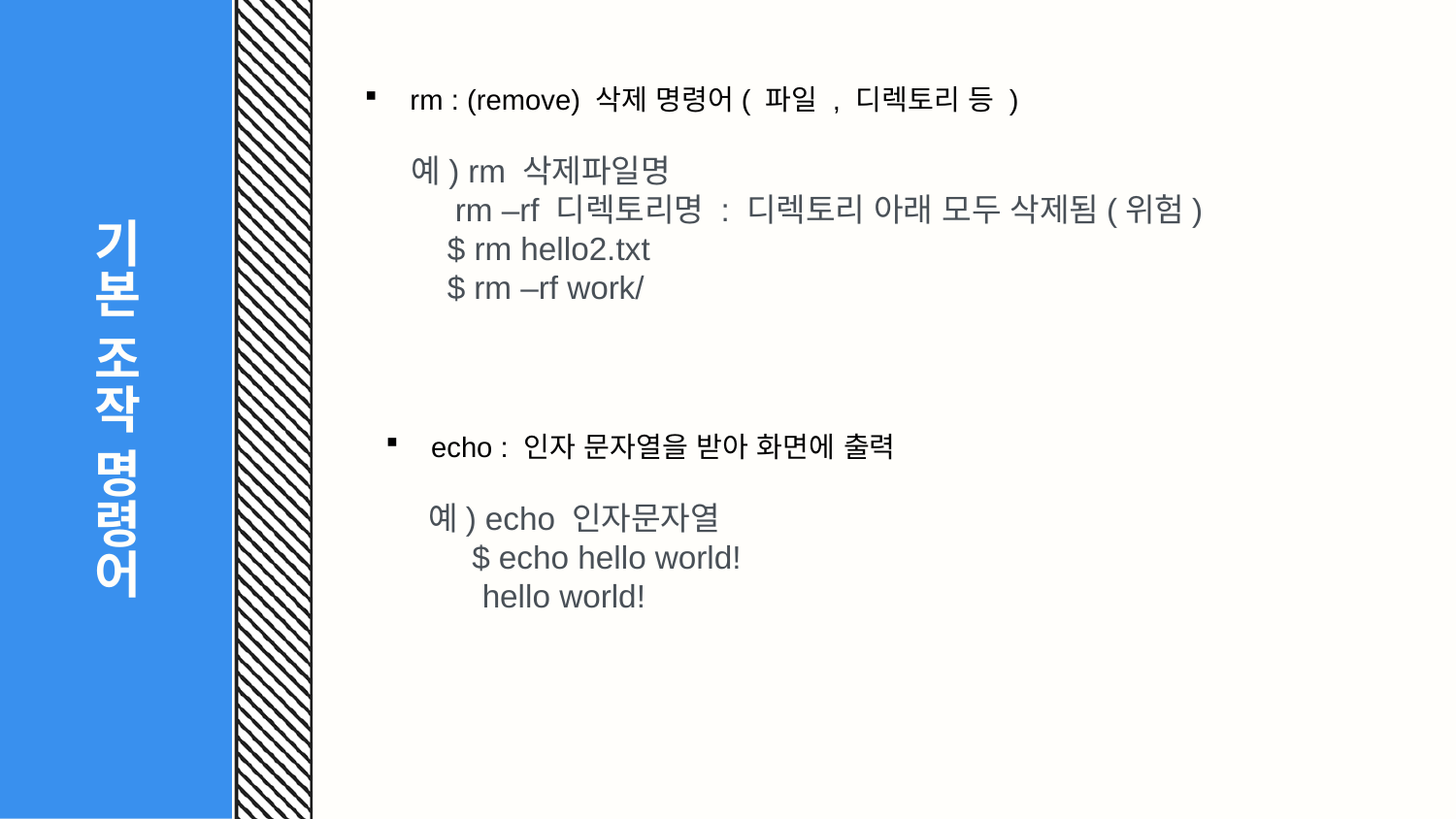

# 기본 조작 명령어
rm : (remove) 삭제 명령어( 파일 , 디렉토리 등 )
예) rm 삭제파일명
    rm –rf 디렉토리명 : 디렉토리 아래 모두 삭제됨(위험)
    $ rm hello2.txt
    $ rm –rf work/
echo : 인자 문자열을 받아 화면에 출력
예) echo 인자문자열
    $ echo hello world!
      hello world!